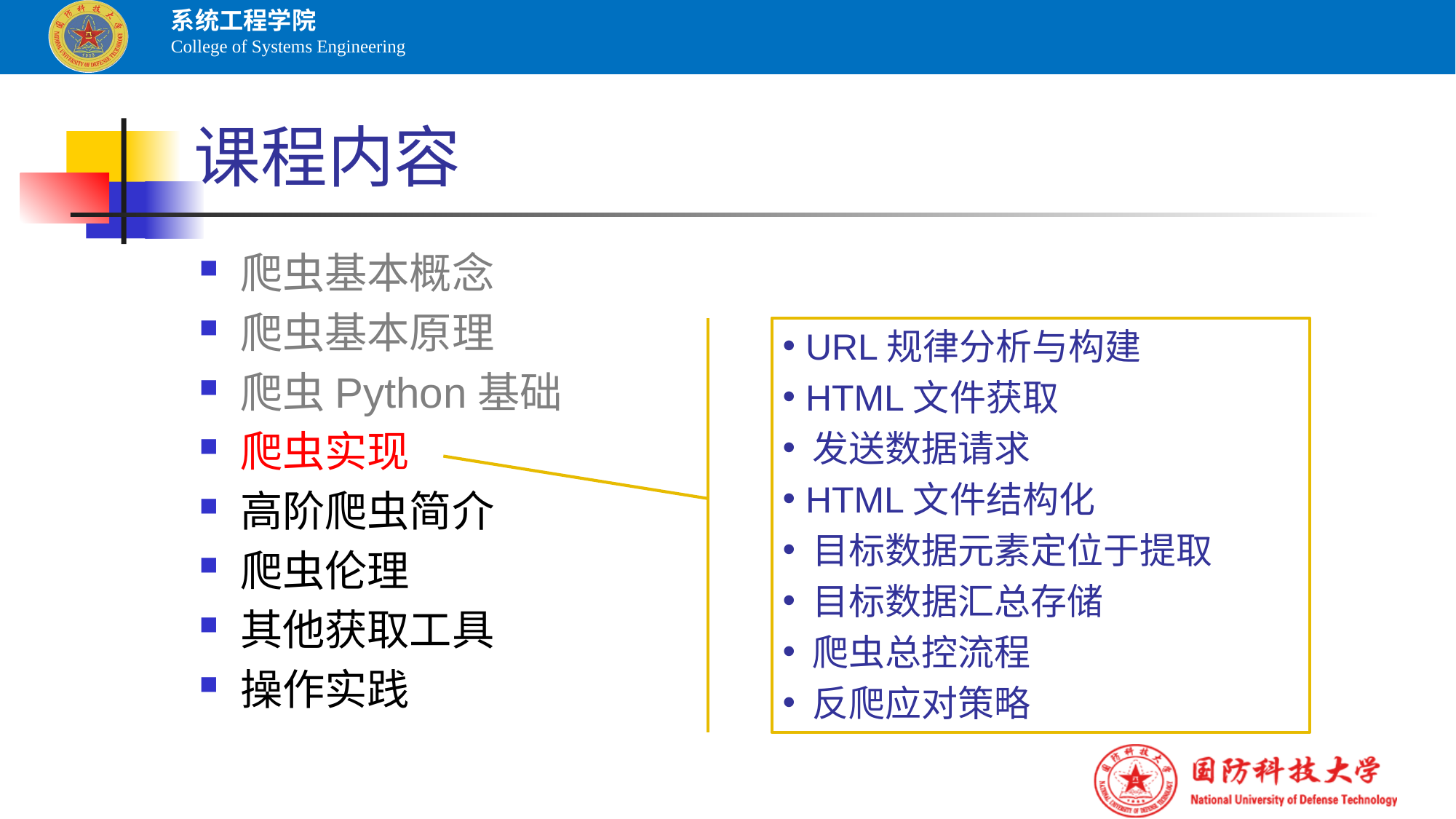

# 课程内容
爬虫基本概念
爬虫基本原理
爬虫Python基础
爬虫实现
高阶爬虫简介
爬虫伦理
其他获取工具
操作实践

 URL规律分析与构建
 HTML文件获取
 发送数据请求
 HTML文件结构化
 目标数据元素定位于提取
 目标数据汇总存储
 爬虫总控流程
 反爬应对策略